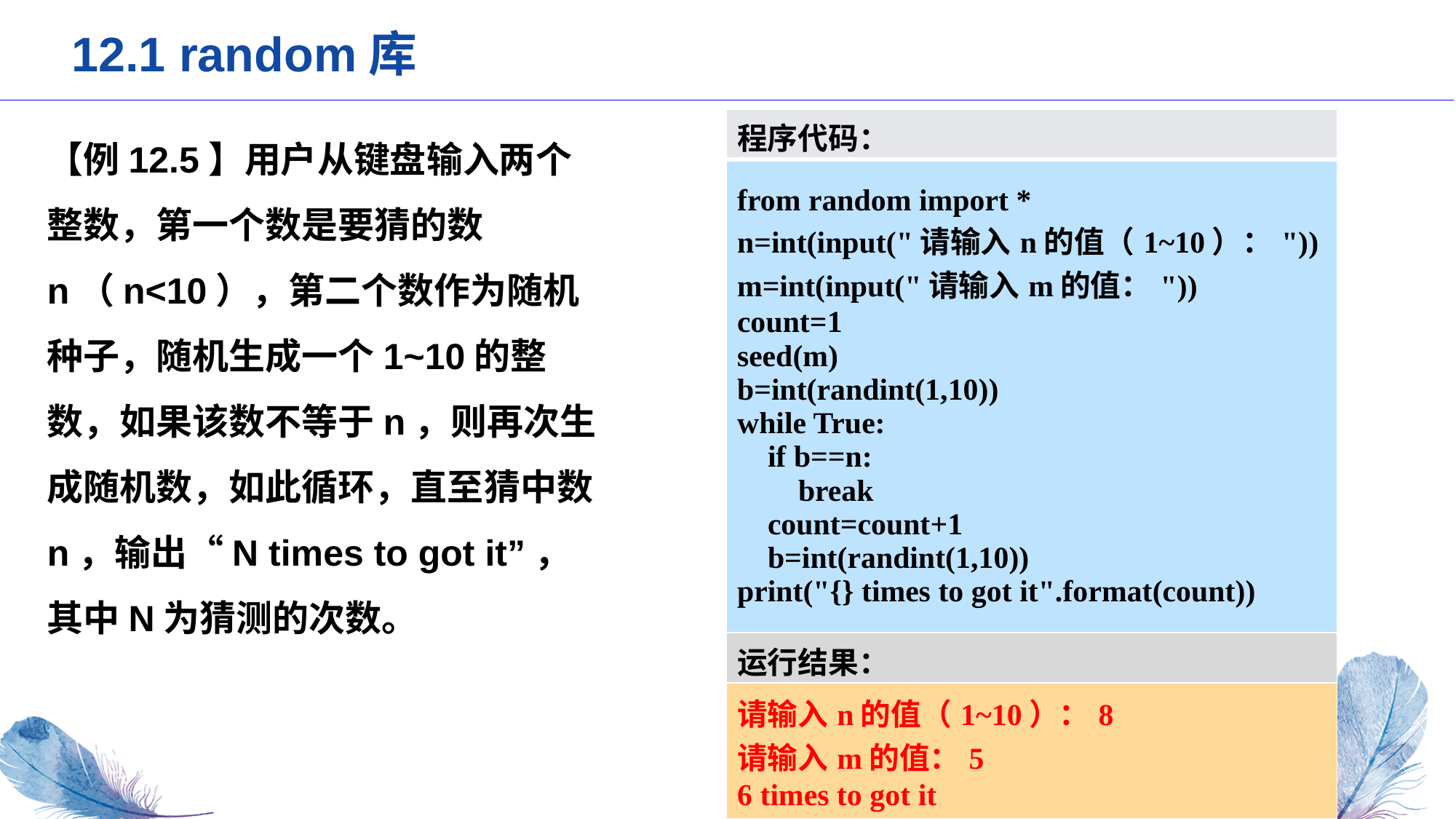

12.1 random库
【例12.5】用户从键盘输入两个整数，第一个数是要猜的数n（n<10），第二个数作为随机种子，随机生成一个1~10的整数，如果该数不等于n，则再次生成随机数，如此循环，直至猜中数n，输出“N times to got it”，其中N为猜测的次数。
| 程序代码： |
| --- |
| from random import \* n=int(input("请输入n的值（1~10）：")) m=int(input("请输入m的值：")) count=1 seed(m) b=int(randint(1,10)) while True: if b==n: break count=count+1 b=int(randint(1,10)) print("{} times to got it".format(count)) |
| 运行结果： |
| 请输入n的值（1~10）：8 请输入m的值：5 6 times to got it |